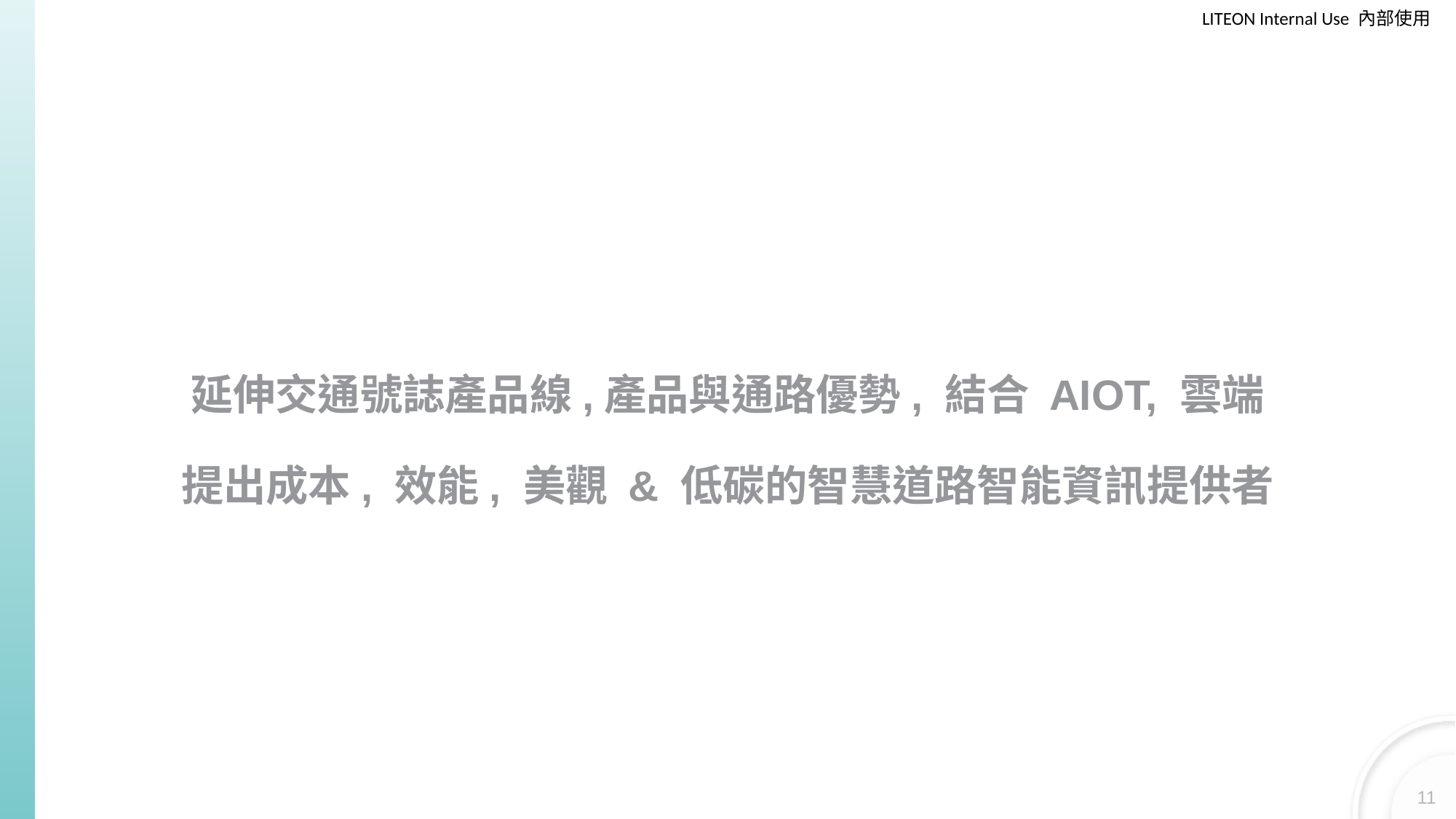

#

延伸交通號誌產品線,產品與通路優勢, 結合 AIOT, 雲端
提出成本, 效能, 美觀 & 低碳的智慧道路智能資訊提供者
11